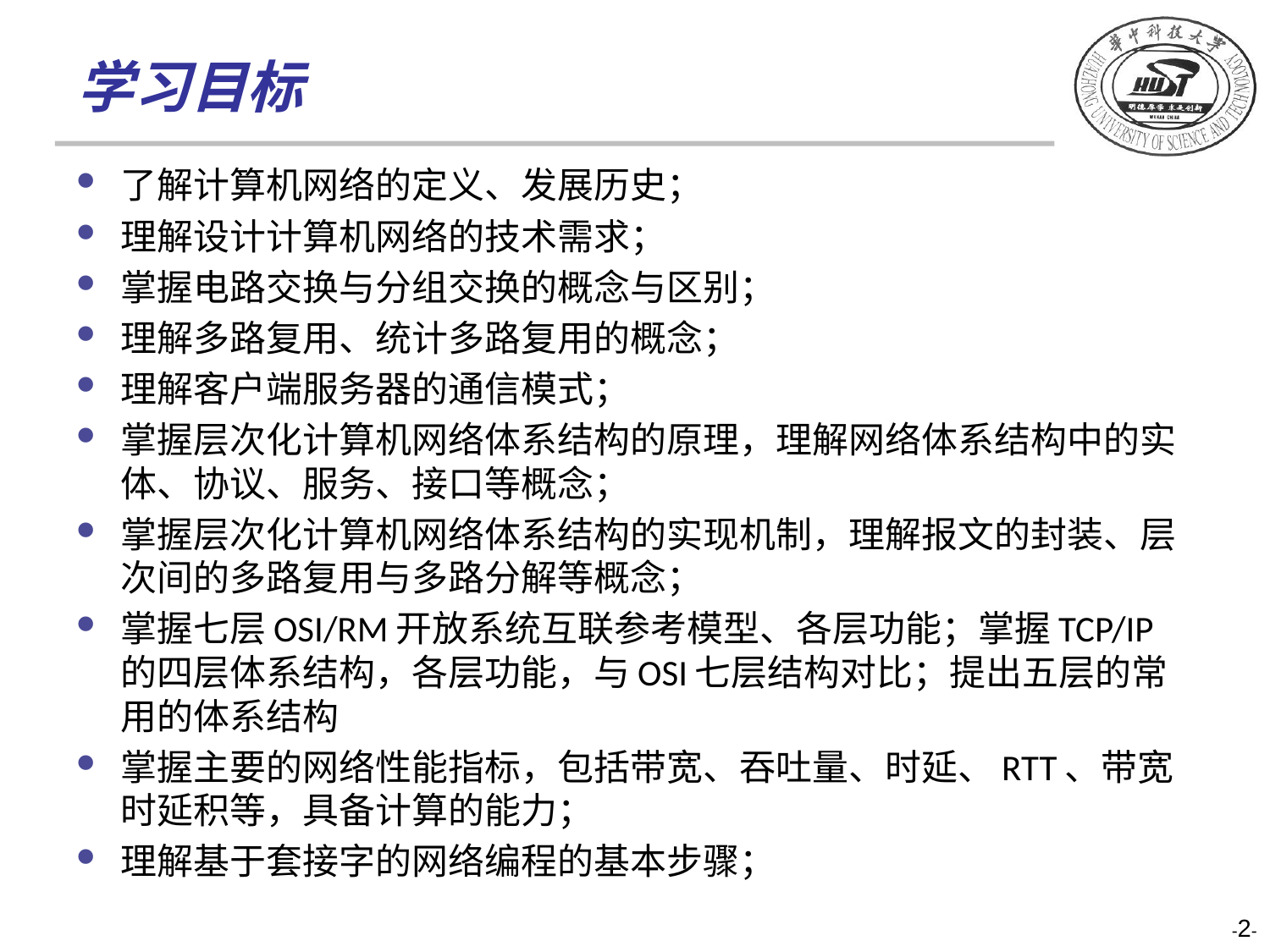

学习目标
了解计算机网络的定义、发展历史；
理解设计计算机网络的技术需求；
掌握电路交换与分组交换的概念与区别；
理解多路复用、统计多路复用的概念；
理解客户端服务器的通信模式；
掌握层次化计算机网络体系结构的原理，理解网络体系结构中的实体、协议、服务、接口等概念；
掌握层次化计算机网络体系结构的实现机制，理解报文的封装、层次间的多路复用与多路分解等概念；
掌握七层OSI/RM开放系统互联参考模型、各层功能；掌握TCP/IP的四层体系结构，各层功能，与OSI七层结构对比；提出五层的常用的体系结构
掌握主要的网络性能指标，包括带宽、吞吐量、时延、RTT、带宽时延积等，具备计算的能力；
理解基于套接字的网络编程的基本步骤；
-2-